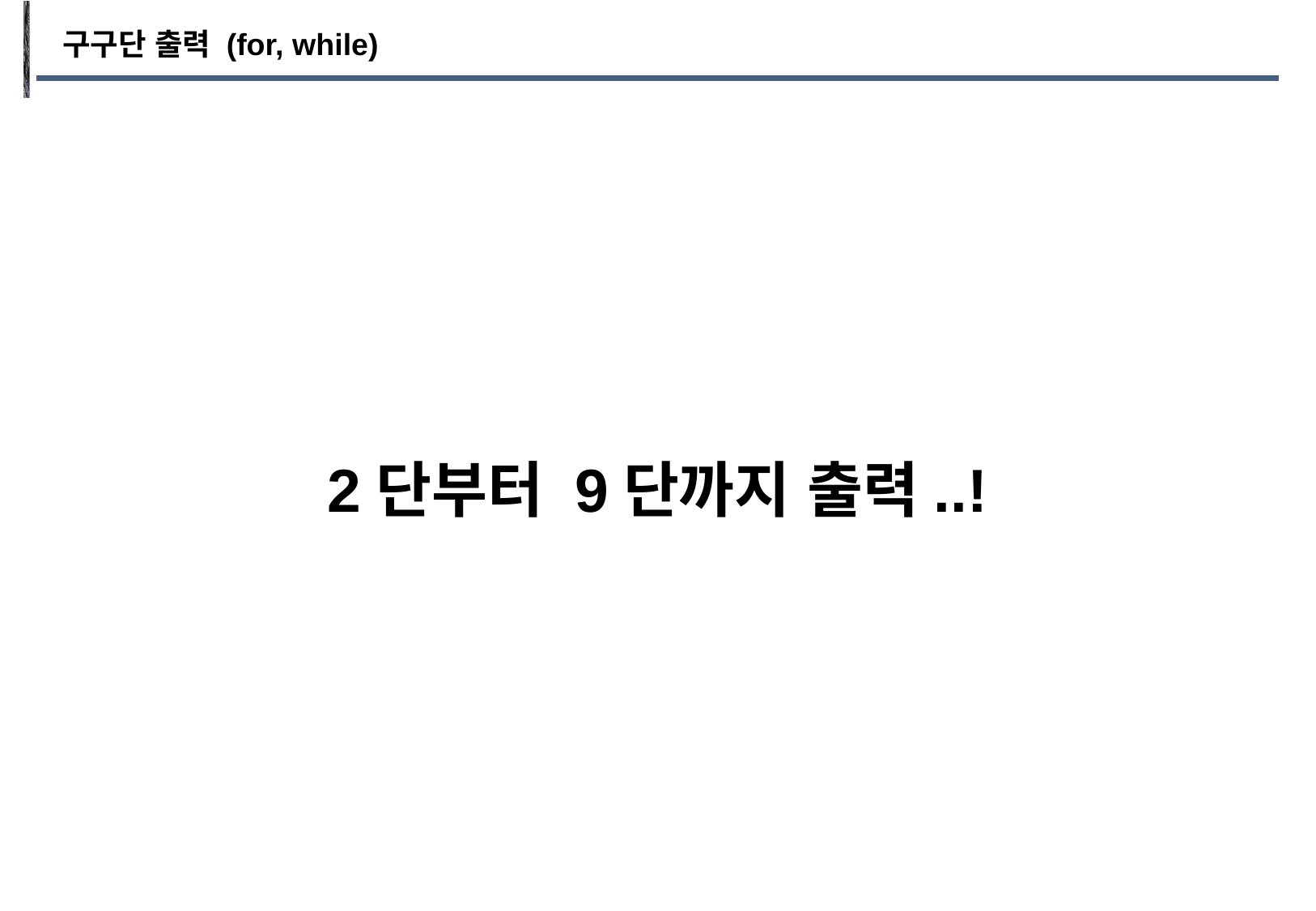

구구단 출력 (for, while)

2단부터 9단까지 출력..!